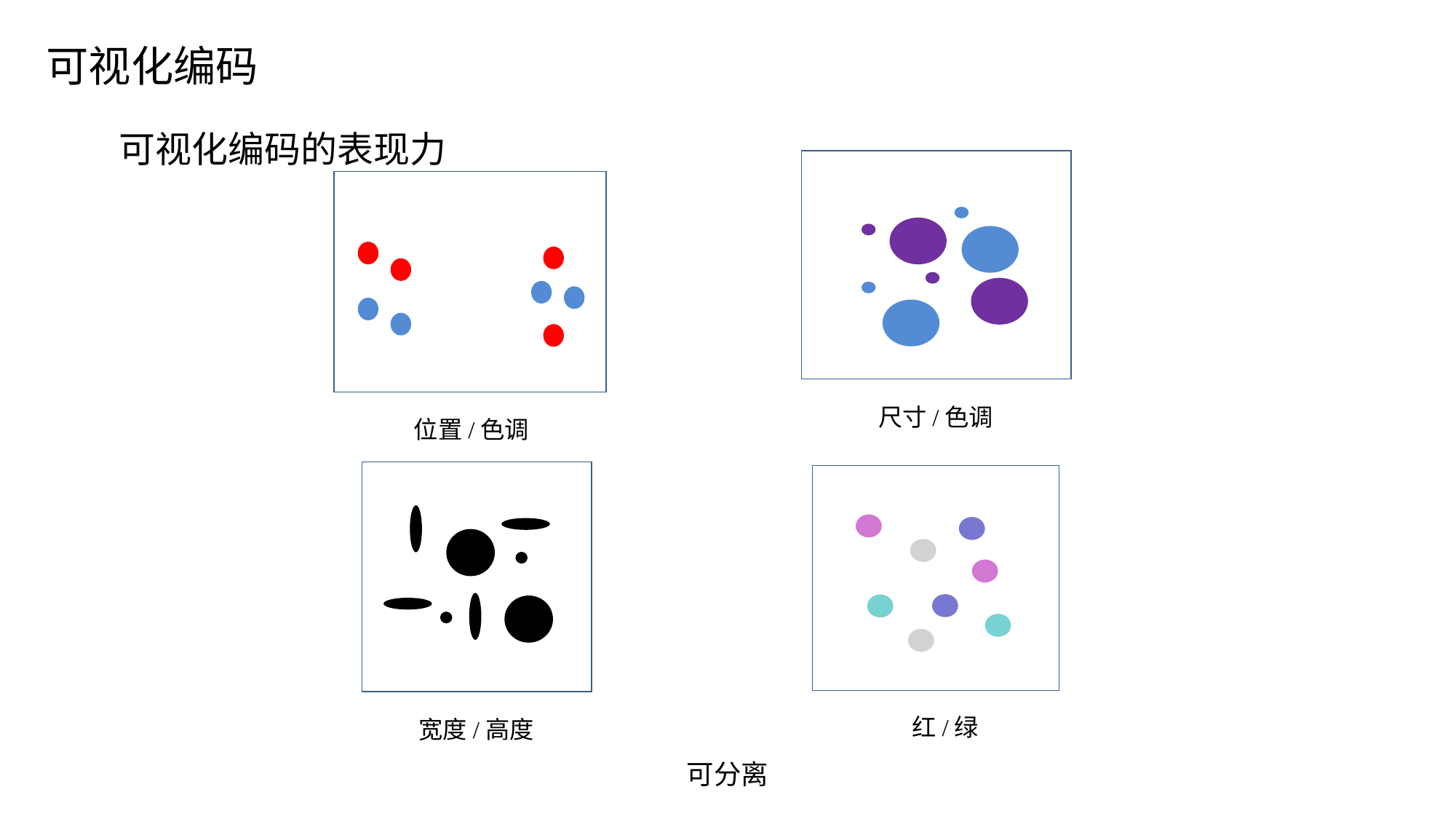

可视化编码
可视化编码的表现力

尺寸/色调

位置/色调

宽度/高度

红/绿

可分离